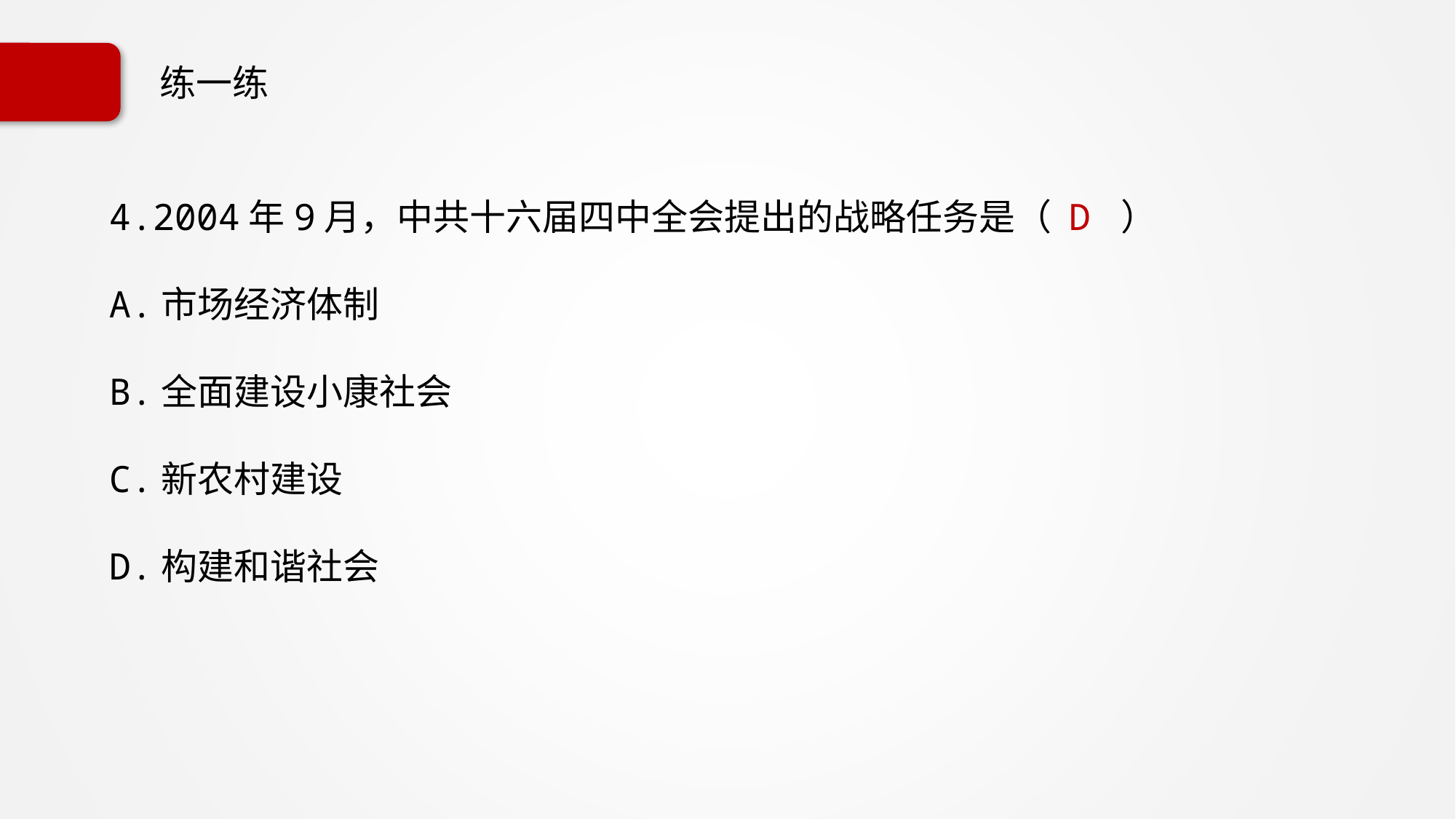

# 练一练
4.2004年9月，中共十六届四中全会提出的战略任务是（ D ）

A.市场经济体制

B.全面建设小康社会

C.新农村建设

D.构建和谐社会